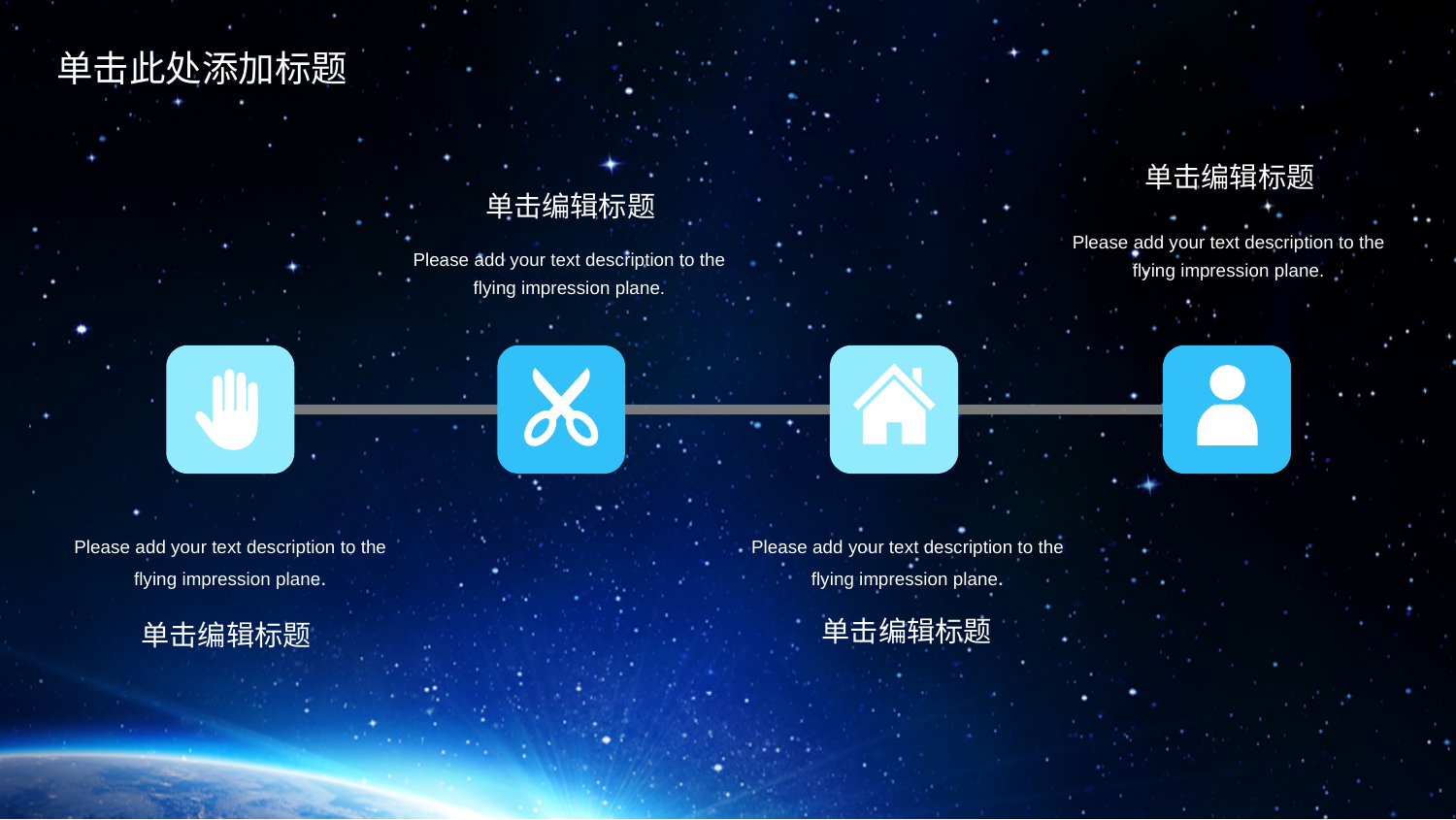

单击编辑标题
单击编辑标题
Please add your text description to the flying impression plane.
Please add your text description to the flying impression plane.

Please add your text description to the flying impression plane.
Please add your text description to the flying impression plane.
单击编辑标题
单击编辑标题